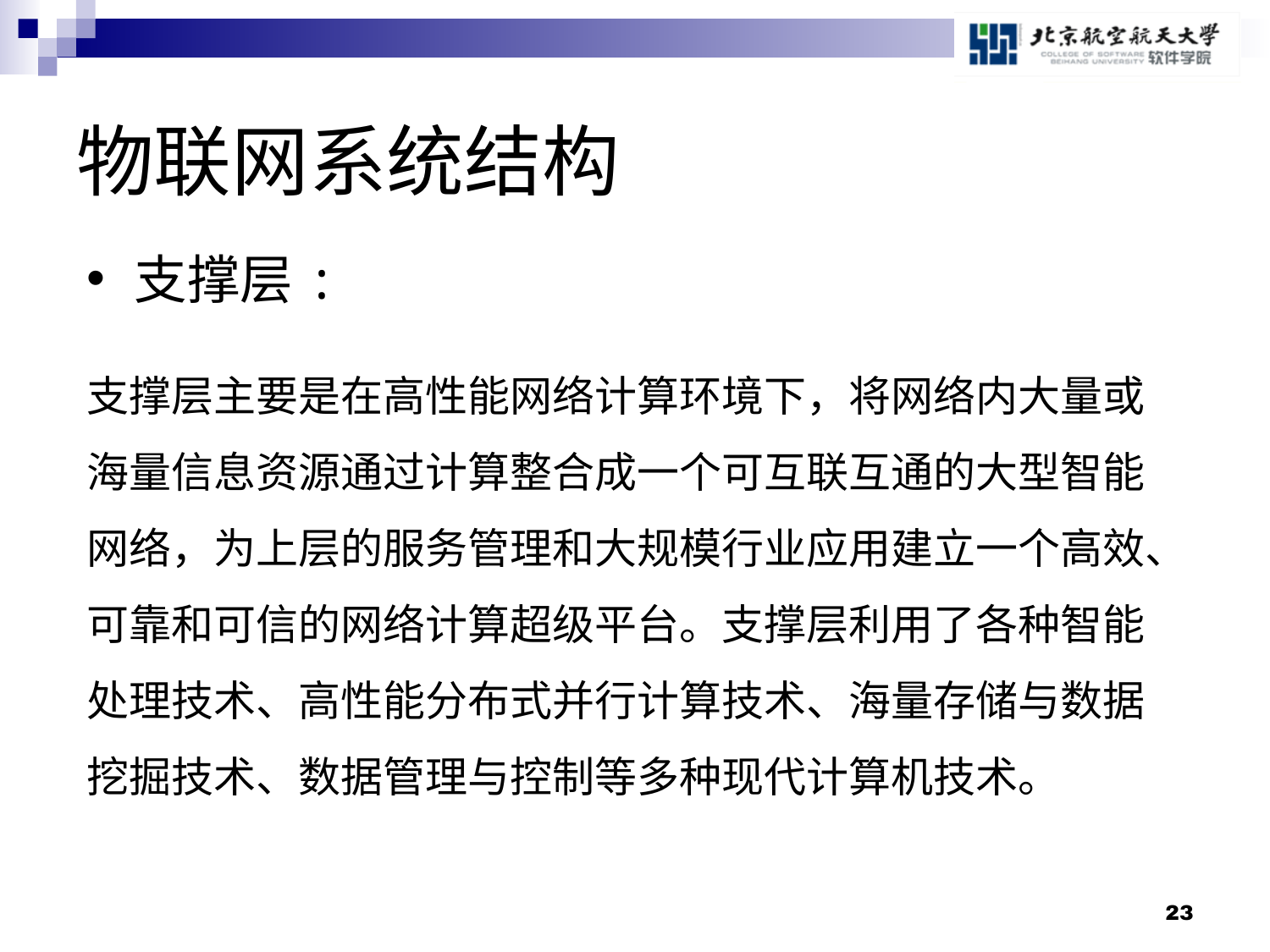

# 物联网系统结构
支撑层:
支撑层主要是在高性能网络计算环境下，将网络内大量或海量信息资源通过计算整合成一个可互联互通的大型智能网络，为上层的服务管理和大规模行业应用建立一个高效、可靠和可信的网络计算超级平台。支撑层利用了各种智能处理技术、高性能分布式并行计算技术、海量存储与数据挖掘技术、数据管理与控制等多种现代计算机技术。
23